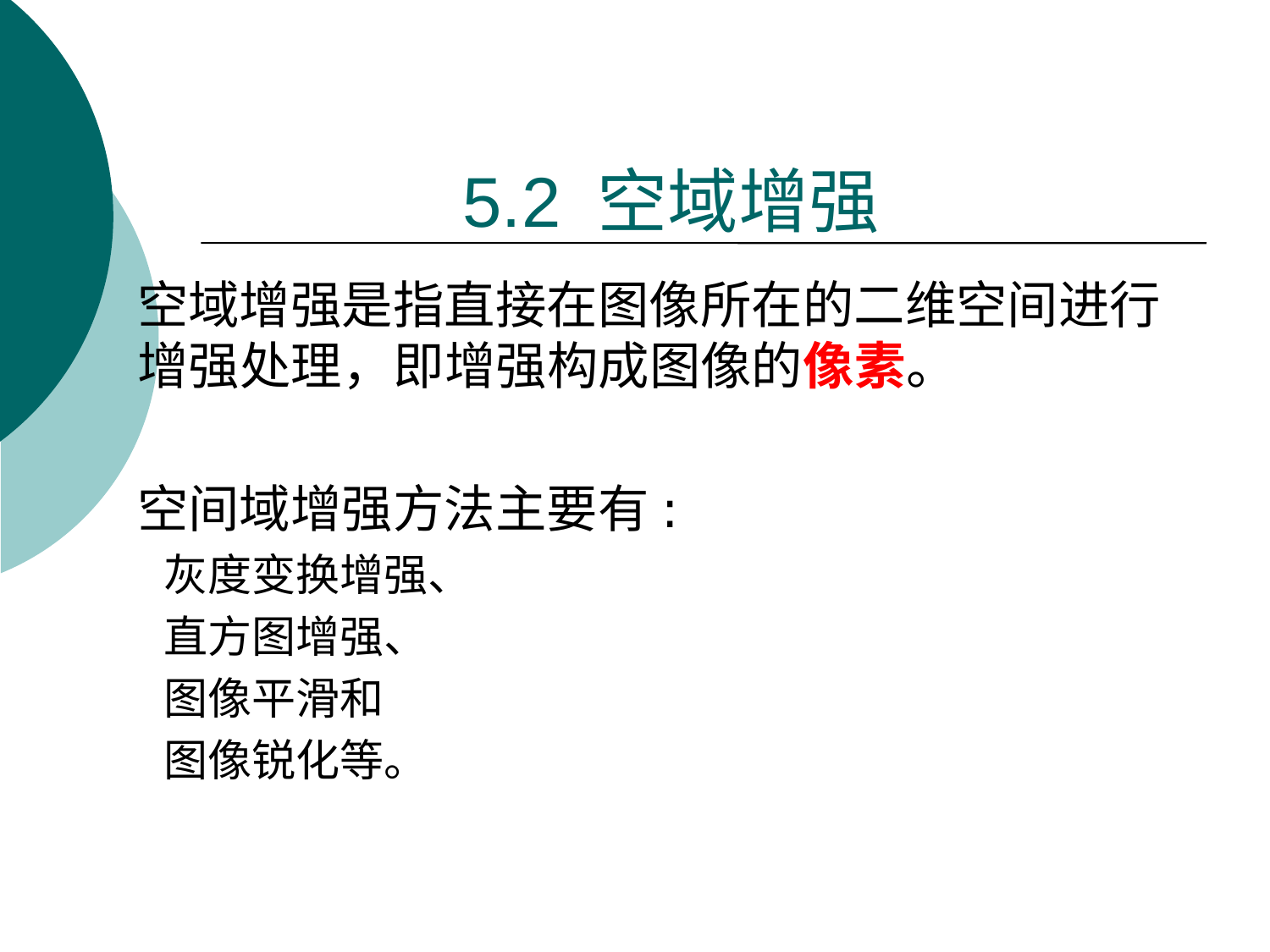

# 5.2 空域增强
空域增强是指直接在图像所在的二维空间进行增强处理，即增强构成图像的像素。

空间域增强方法主要有:
灰度变换增强、
直方图增强、
图像平滑和
图像锐化等。

11